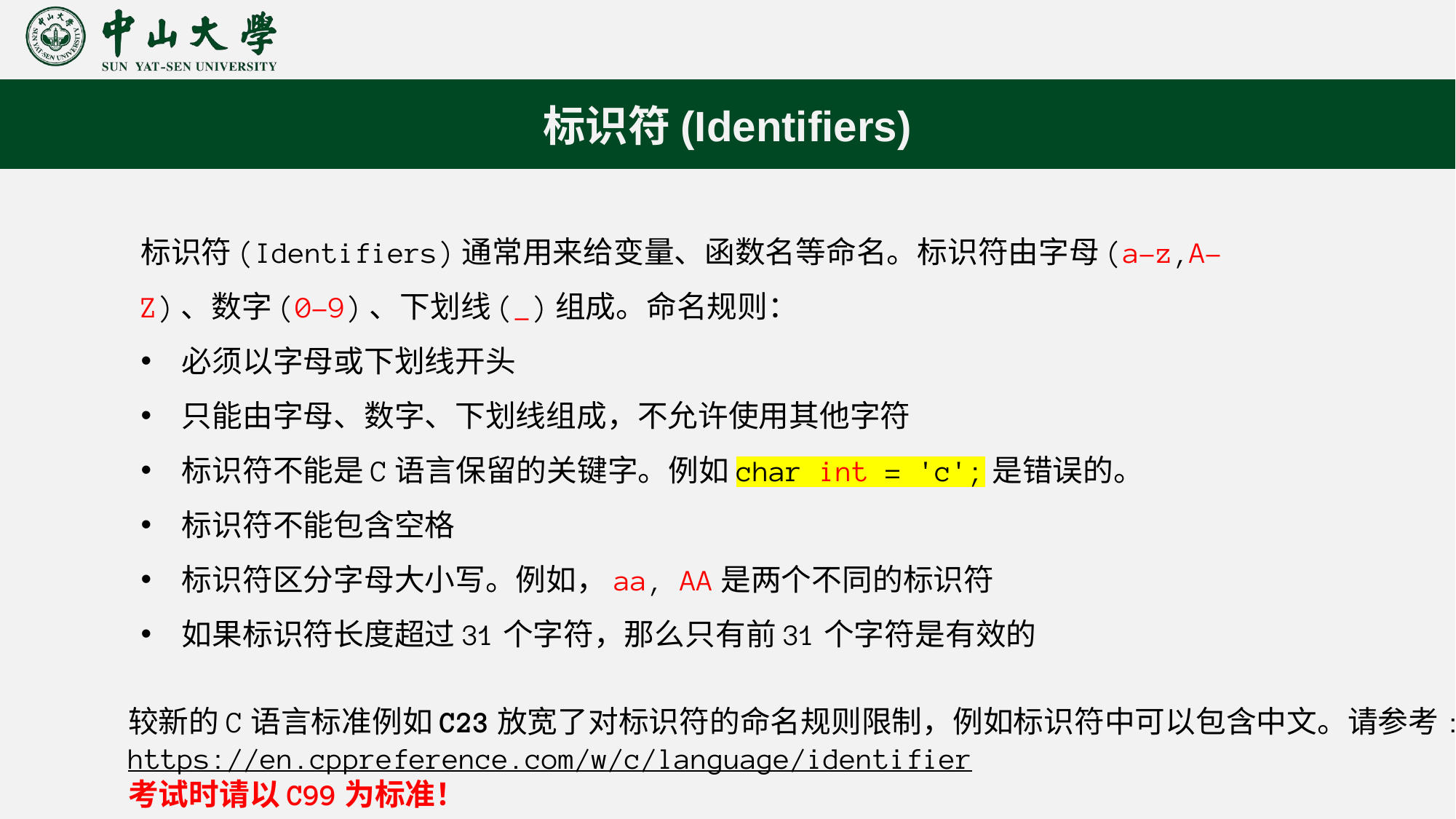

标识符(Identifiers)
标识符(Identifiers)通常用来给变量、函数名等命名。标识符由字母(a-z,A-Z)、数字(0-9)、下划线(_)组成。命名规则：
必须以字母或下划线开头
只能由字母、数字、下划线组成，不允许使用其他字符
标识符不能是C语言保留的关键字。例如char int = 'c';是错误的。
标识符不能包含空格
标识符区分字母大小写。例如，aa, AA是两个不同的标识符
如果标识符长度超过31个字符，那么只有前31个字符是有效的
较新的C语言标准例如C23放宽了对标识符的命名规则限制，例如标识符中可以包含中文。请参考:
https://en.cppreference.com/w/c/language/identifier
考试时请以C99为标准！